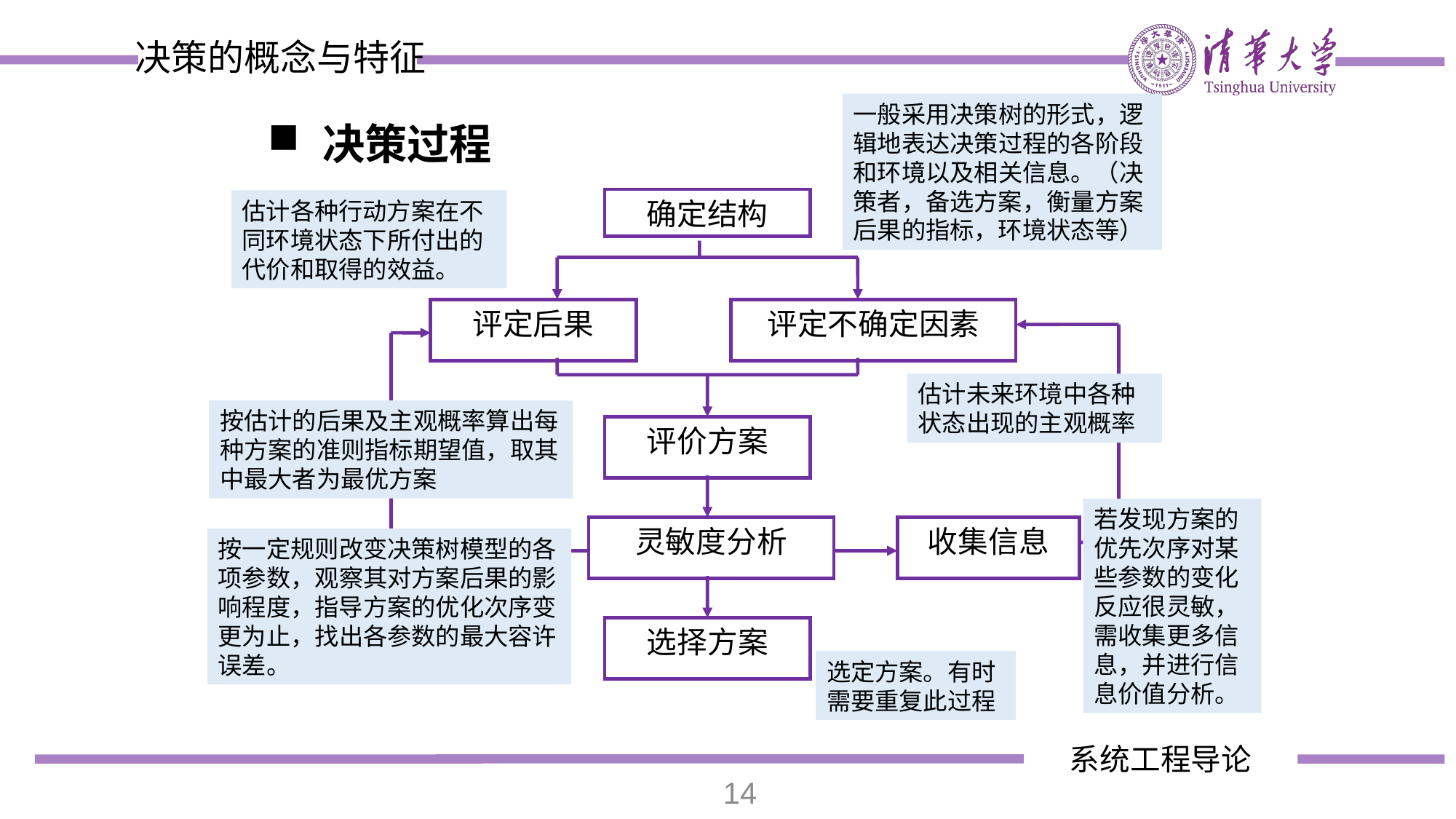

决策的概念与特征
一般采用决策树的形式，逻辑地表达决策过程的各阶段和环境以及相关信息。（决策者，备选方案，衡量方案后果的指标，环境状态等）
决策过程
确定结构

评定后果
评定不确定因素

评价方案

灵敏度分析
收集信息

选择方案
估计各种行动方案在不同环境状态下所付出的代价和取得的效益。
估计未来环境中各种状态出现的主观概率
按估计的后果及主观概率算出每种方案的准则指标期望值，取其中最大者为最优方案
若发现方案的优先次序对某些参数的变化反应很灵敏，需收集更多信息，并进行信息价值分析。
按一定规则改变决策树模型的各项参数，观察其对方案后果的影响程度，指导方案的优化次序变更为止，找出各参数的最大容许误差。
选定方案。有时需要重复此过程